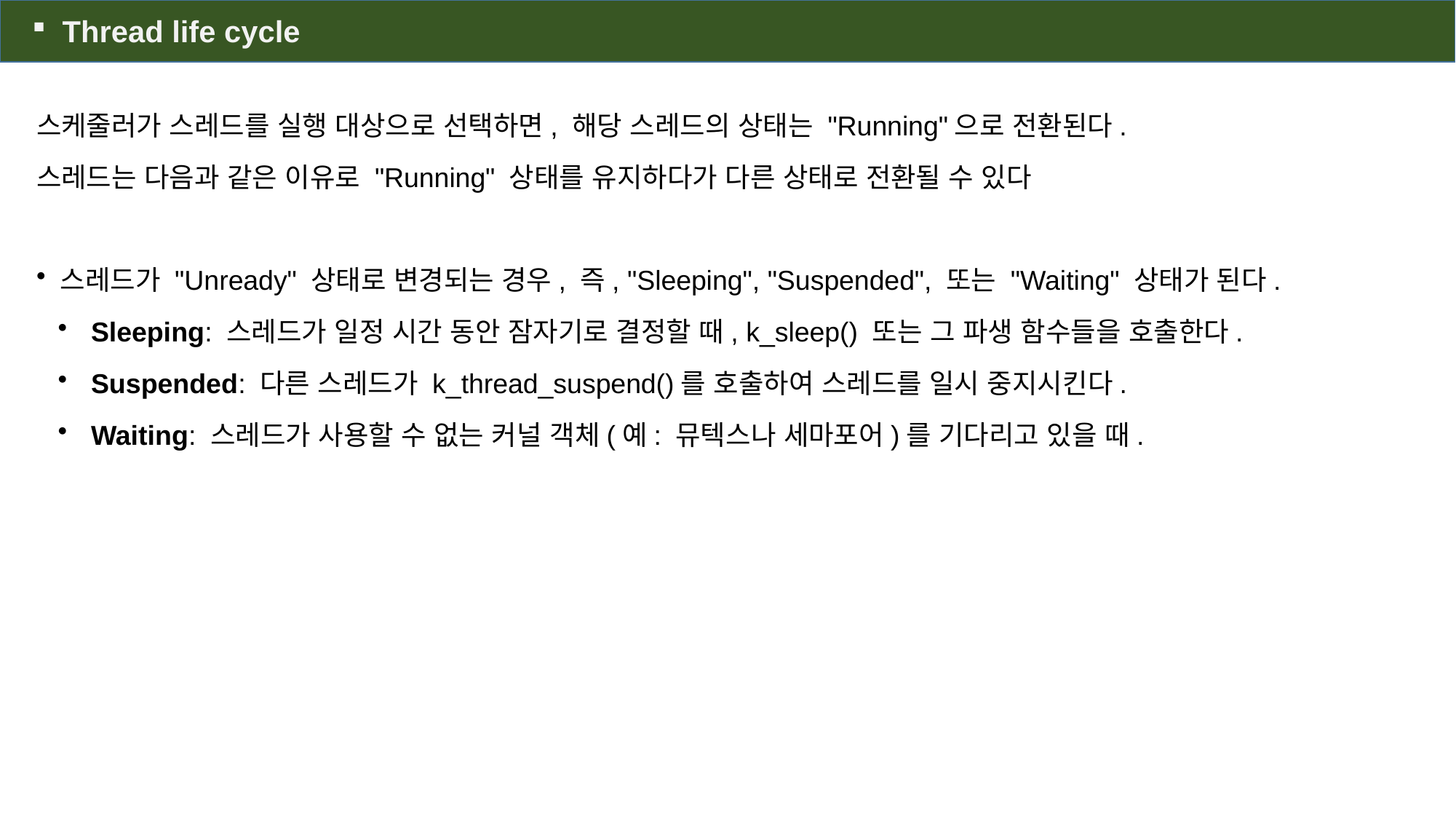

Thread life cycle
스케줄러가 스레드를 실행 대상으로 선택하면, 해당 스레드의 상태는 "Running"으로 전환된다.
스레드는 다음과 같은 이유로 "Running" 상태를 유지하다가 다른 상태로 전환될 수 있다

 스레드가 "Unready" 상태로 변경되는 경우, 즉, "Sleeping", "Suspended", 또는 "Waiting" 상태가 된다.
Sleeping: 스레드가 일정 시간 동안 잠자기로 결정할 때, k_sleep() 또는 그 파생 함수들을 호출한다.
Suspended: 다른 스레드가 k_thread_suspend()를 호출하여 스레드를 일시 중지시킨다.
Waiting: 스레드가 사용할 수 없는 커널 객체(예: 뮤텍스나 세마포어)를 기다리고 있을 때.